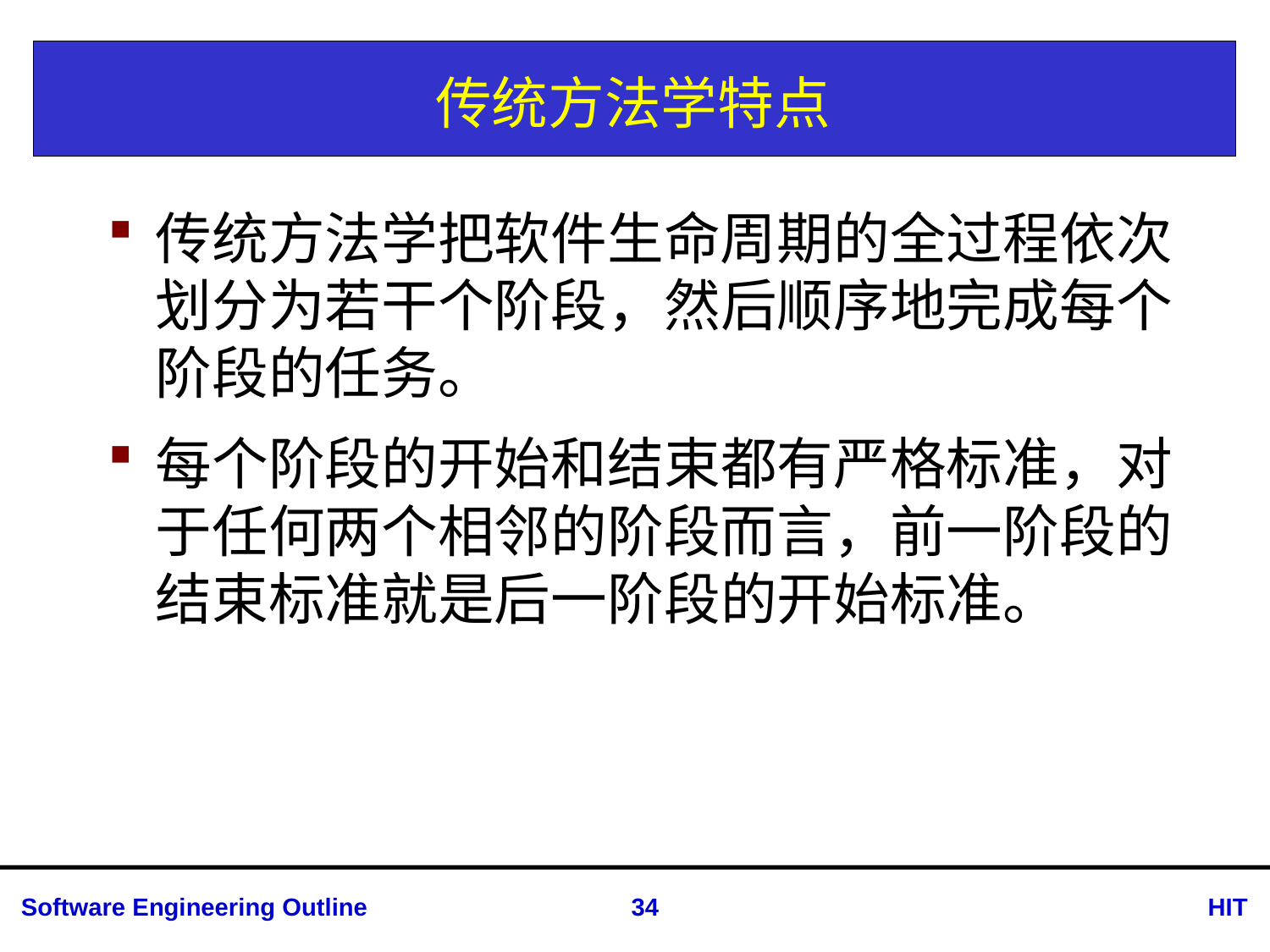

# 传统方法学特点
传统方法学把软件生命周期的全过程依次划分为若干个阶段，然后顺序地完成每个阶段的任务。
每个阶段的开始和结束都有严格标准，对于任何两个相邻的阶段而言，前一阶段的结束标准就是后一阶段的开始标准。